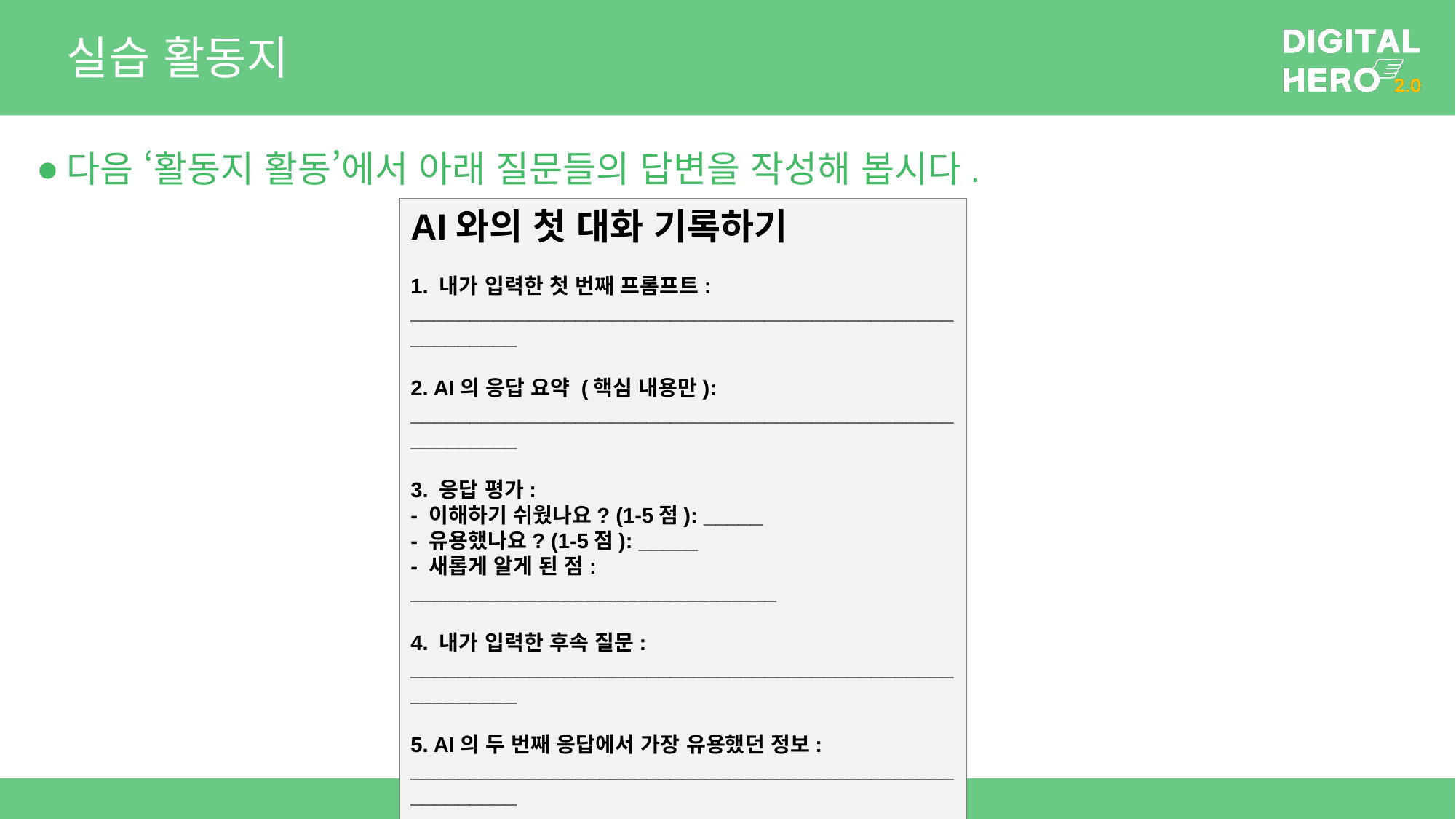

# 실습 활동지
다음 ‘활동지 활동’에서 아래 질문들의 답변을 작성해 봅시다.

AI와의 첫 대화 기록하기

1. 내가 입력한 첫 번째 프롬프트:
_______________________________________________________

2. AI의 응답 요약 (핵심 내용만):
_______________________________________________________

3. 응답 평가:
- 이해하기 쉬웠나요? (1-5점): _____
- 유용했나요? (1-5점): _____
- 새롭게 알게 된 점: _______________________________

4. 내가 입력한 후속 질문:
_______________________________________________________

5. AI의 두 번째 응답에서 가장 유용했던 정보:
_______________________________________________________

6. 이 대화를 통해 얻은 ESG 관련 인사이트:
_______________________________________________________